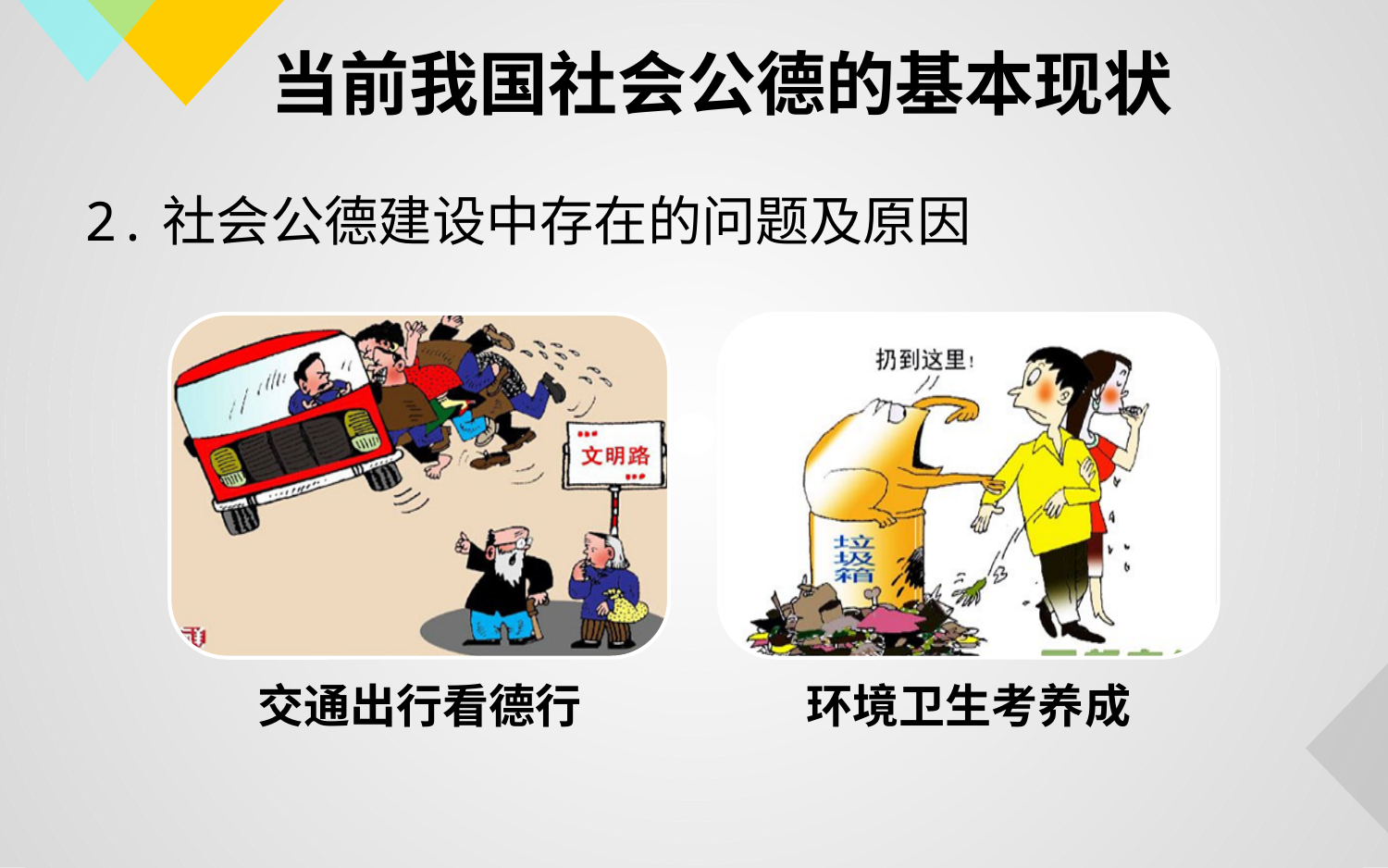

# 当前我国社会公德的基本现状
2.社会公德建设中存在的问题及原因
交通出行看德行
环境卫生考养成